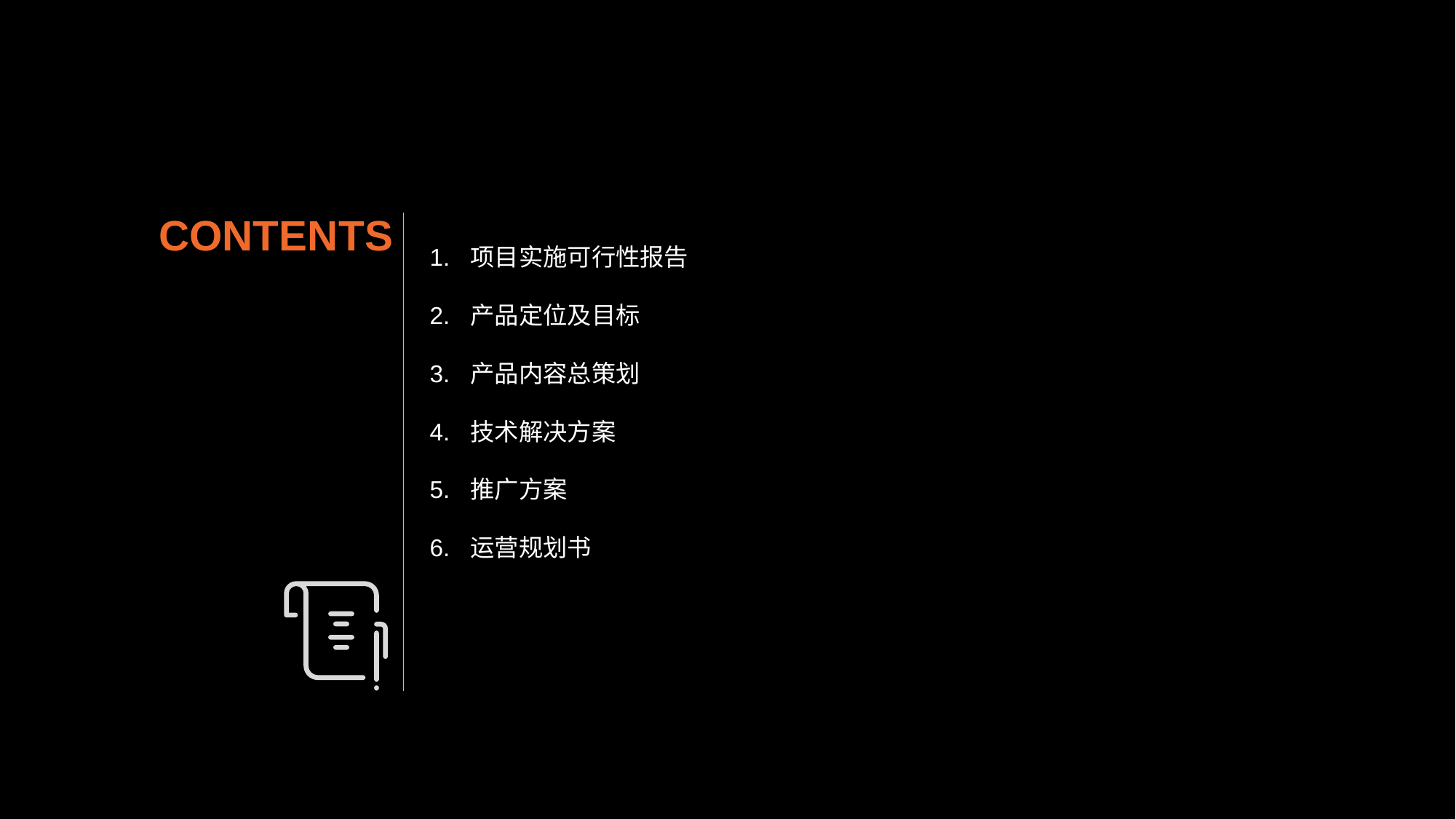

CONTEN  TS
项目实施可行性报告
产品定位及目标
产品内容总策划
技术解决方案
推广方案
运营规划书